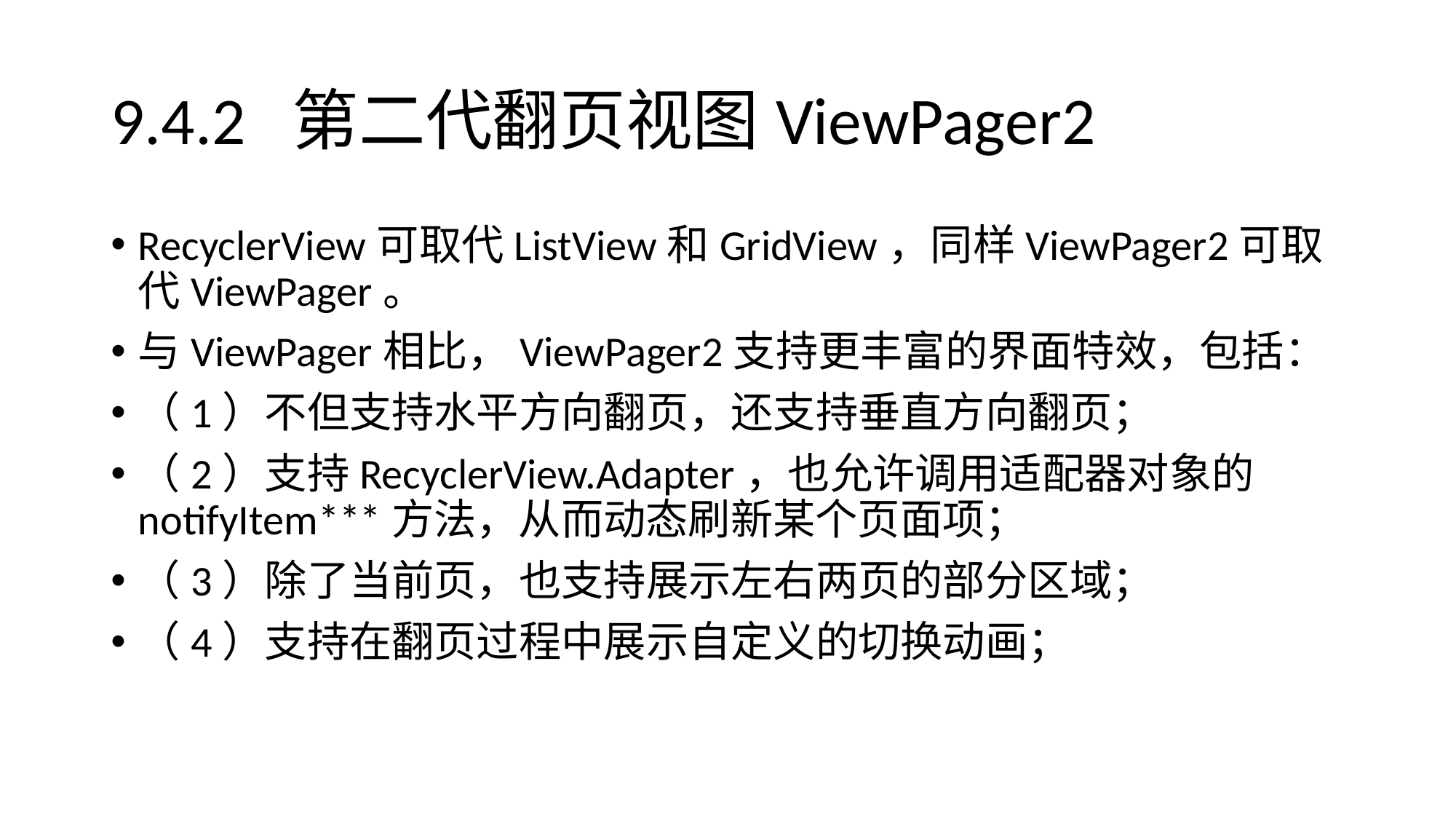

# 9.4.2  第二代翻页视图ViewPager2
RecyclerView可取代ListView和GridView，同样ViewPager2可取代ViewPager。
与ViewPager相比，ViewPager2支持更丰富的界面特效，包括：
（1）不但支持水平方向翻页，还支持垂直方向翻页；
（2）支持RecyclerView.Adapter，也允许调用适配器对象的notifyItem***方法，从而动态刷新某个页面项；
（3）除了当前页，也支持展示左右两页的部分区域；
（4）支持在翻页过程中展示自定义的切换动画；